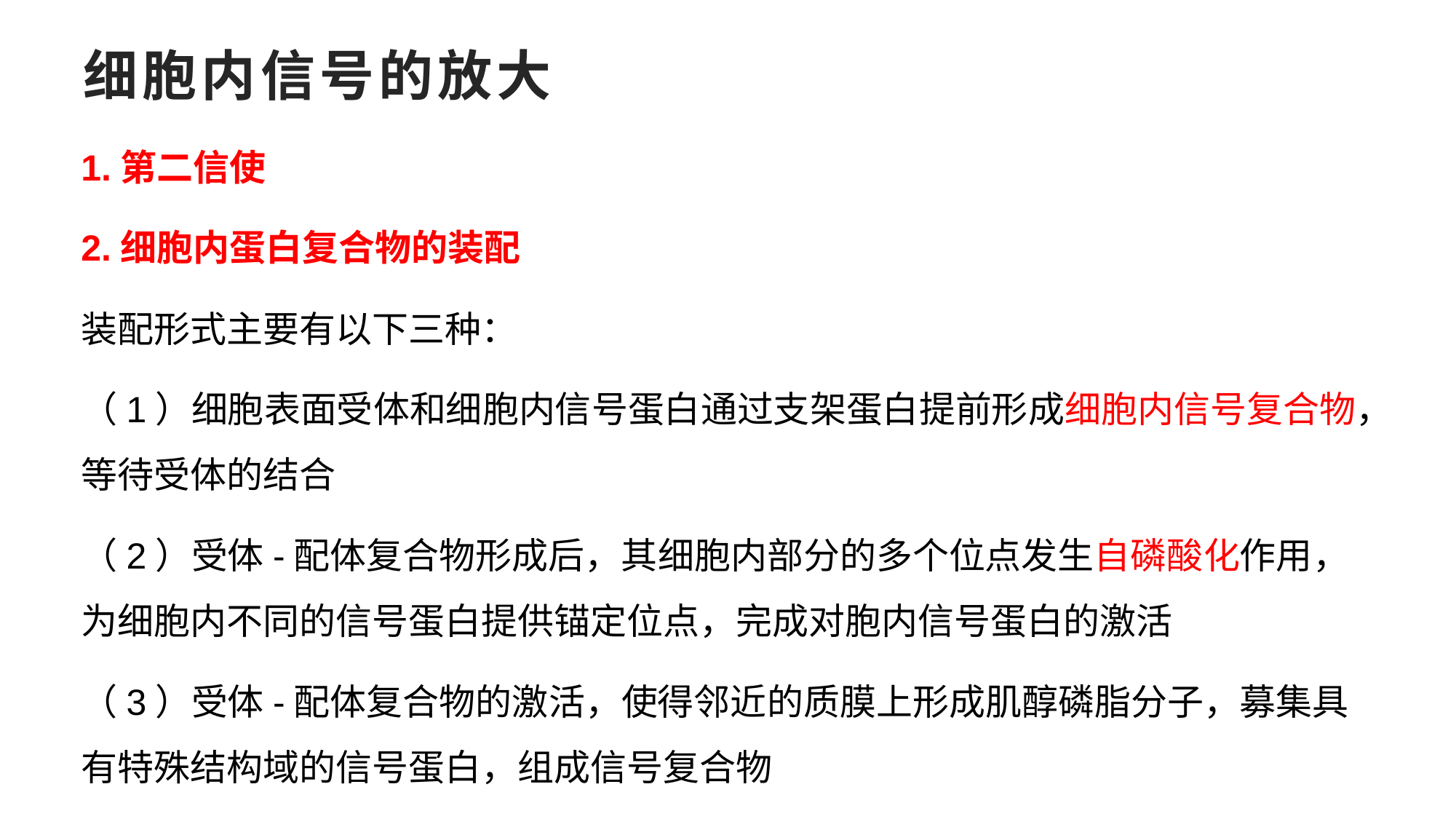

# 细胞内信号的放大
1.第二信使
2.细胞内蛋白复合物的装配
装配形式主要有以下三种：
（1）细胞表面受体和细胞内信号蛋白通过支架蛋白提前形成细胞内信号复合物，等待受体的结合
（2）受体-配体复合物形成后，其细胞内部分的多个位点发生自磷酸化作用，为细胞内不同的信号蛋白提供锚定位点，完成对胞内信号蛋白的激活
（3）受体-配体复合物的激活，使得邻近的质膜上形成肌醇磷脂分子，募集具有特殊结构域的信号蛋白，组成信号复合物